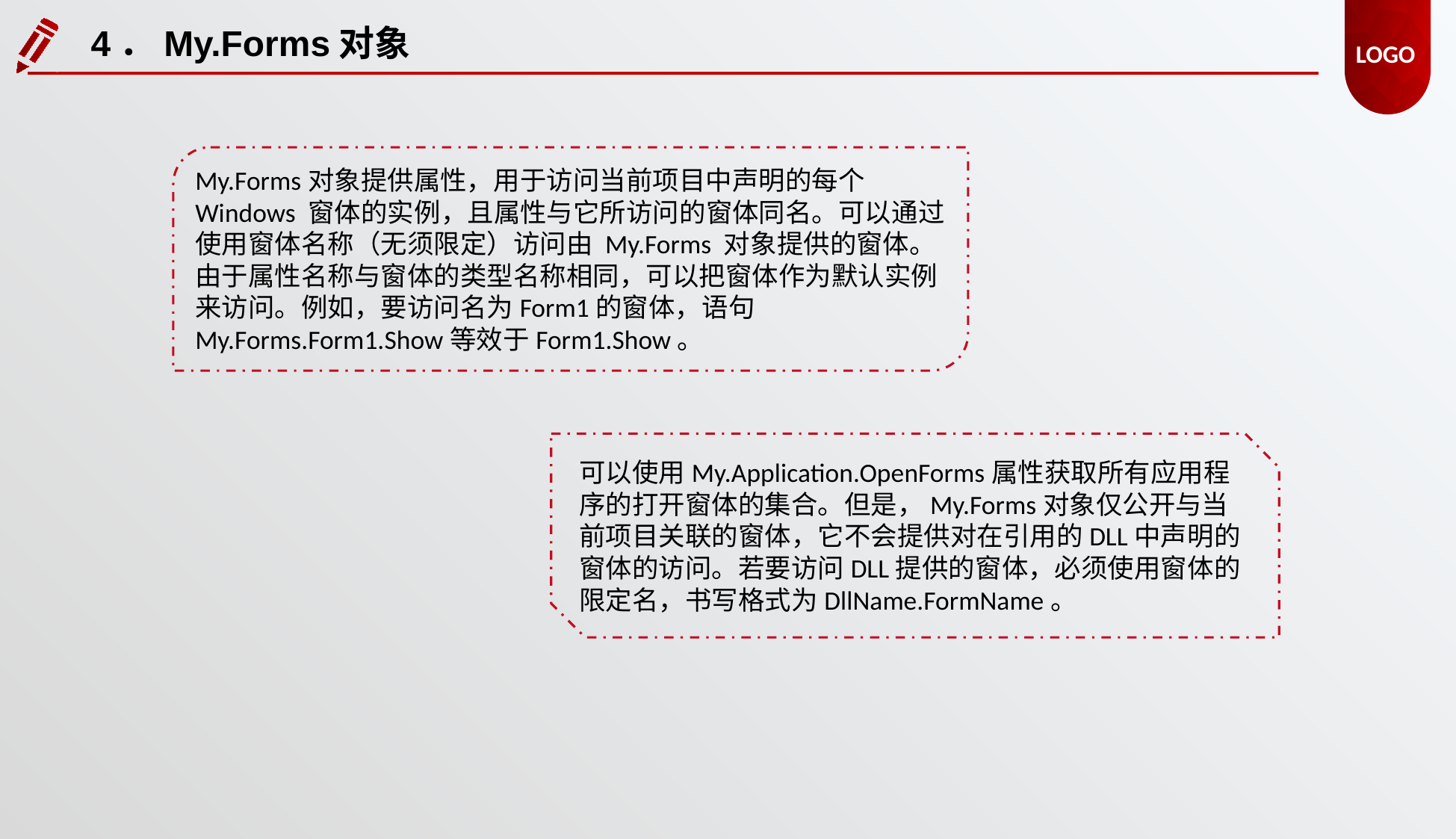

4．My.Forms对象
My.Forms对象提供属性，用于访问当前项目中声明的每个 Windows 窗体的实例，且属性与它所访问的窗体同名。可以通过使用窗体名称（无须限定）访问由 My.Forms 对象提供的窗体。由于属性名称与窗体的类型名称相同，可以把窗体作为默认实例来访问。例如，要访问名为Form1的窗体，语句My.Forms.Form1.Show等效于Form1.Show。
可以使用My.Application.OpenForms属性获取所有应用程序的打开窗体的集合。但是，My.Forms对象仅公开与当前项目关联的窗体，它不会提供对在引用的DLL中声明的窗体的访问。若要访问DLL提供的窗体，必须使用窗体的限定名，书写格式为DllName.FormName。